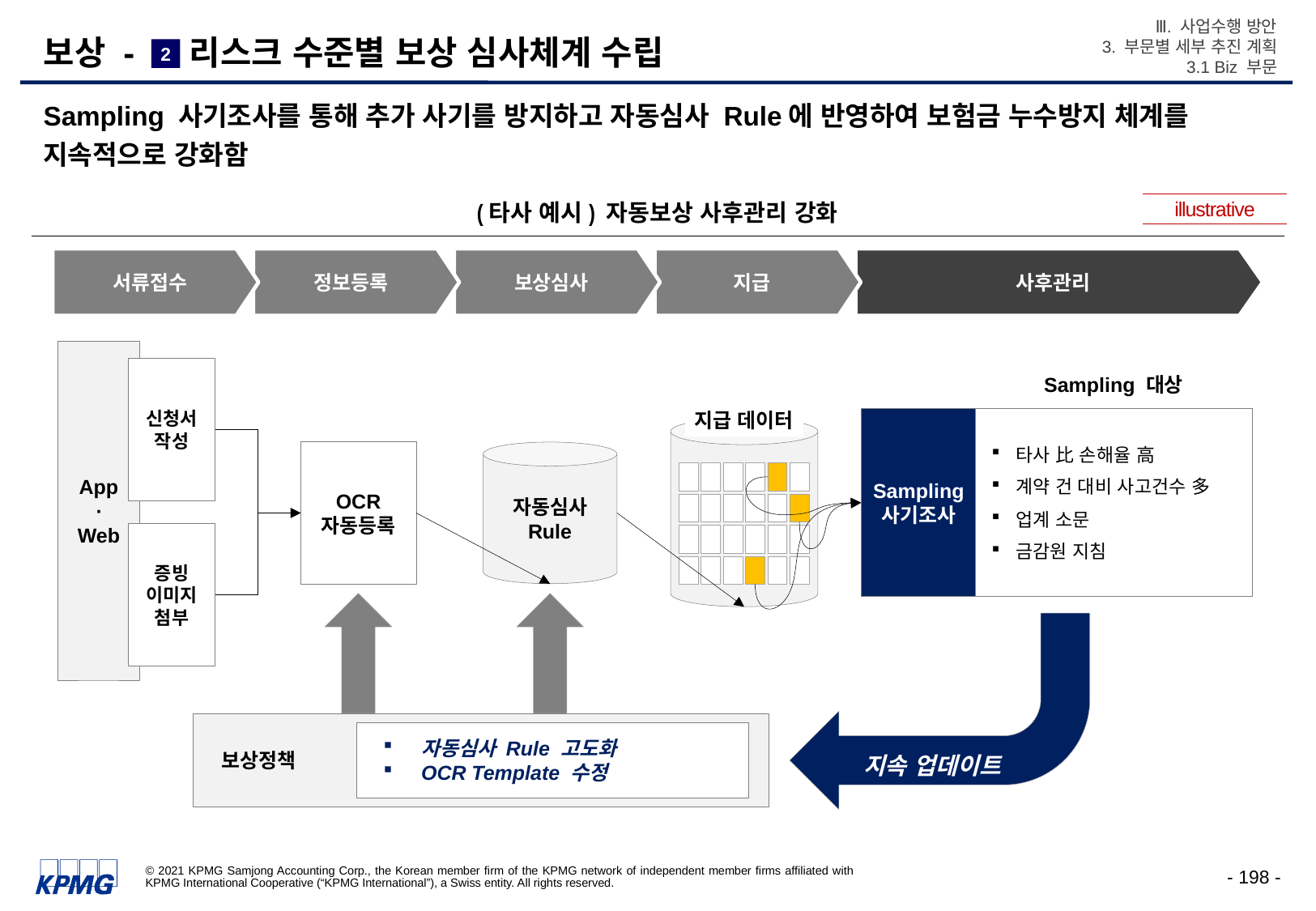

Ⅲ. 사업수행 방안
3. 부문별 세부 추진 계획
3.1 Biz 부문
# 보상 -     리스크 수준별 보상 심사체계 수립
2
Sampling 사기조사를 통해 추가 사기를 방지하고 자동심사 Rule에 반영하여 보험금 누수방지 체계를 지속적으로 강화함
illustrative
(타사 예시) 자동보상 사후관리 강화
서류접수
정보등록
보상심사
지급
사후관리
App
∙
Web
신청서 작성
Sampling 대상
지급 데이터

Sampling
사기조사
타사 比 손해율 高
계약 건 대비 사고건수 多
업계 소문
금감원 지침
OCR
자동등록

자동심사 Rule
증빙
이미지
첨부

보상정책
자동심사 Rule 고도화
OCR Template 수정
지속 업데이트